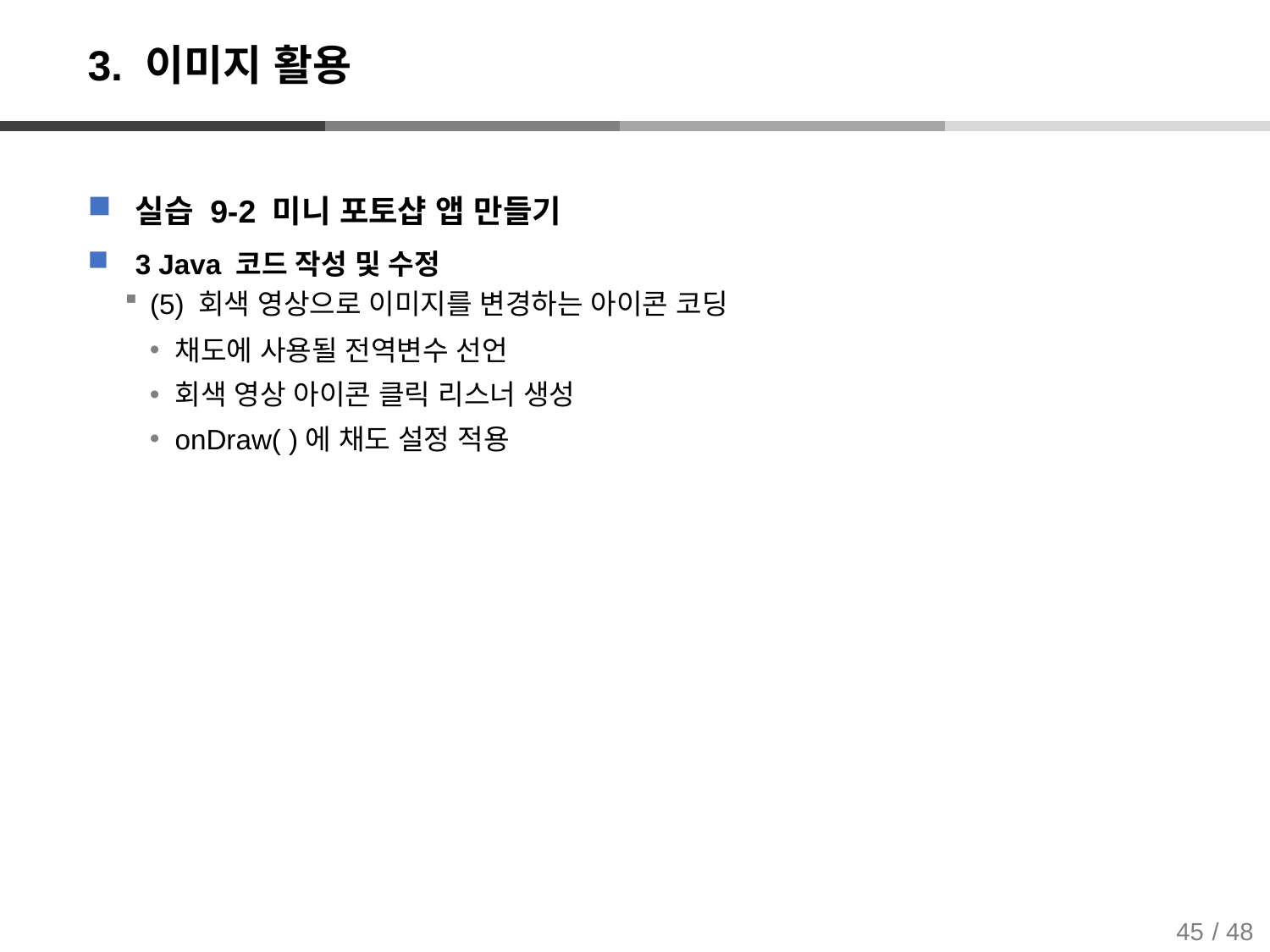

# 3. 이미지 활용
실습 9-2 미니 포토샵 앱 만들기
3 Java 코드 작성 및 수정
(5) 회색 영상으로 이미지를 변경하는 아이콘 코딩
채도에 사용될 전역변수 선언
회색 영상 아이콘 클릭 리스너 생성
onDraw( )에 채도 설정 적용